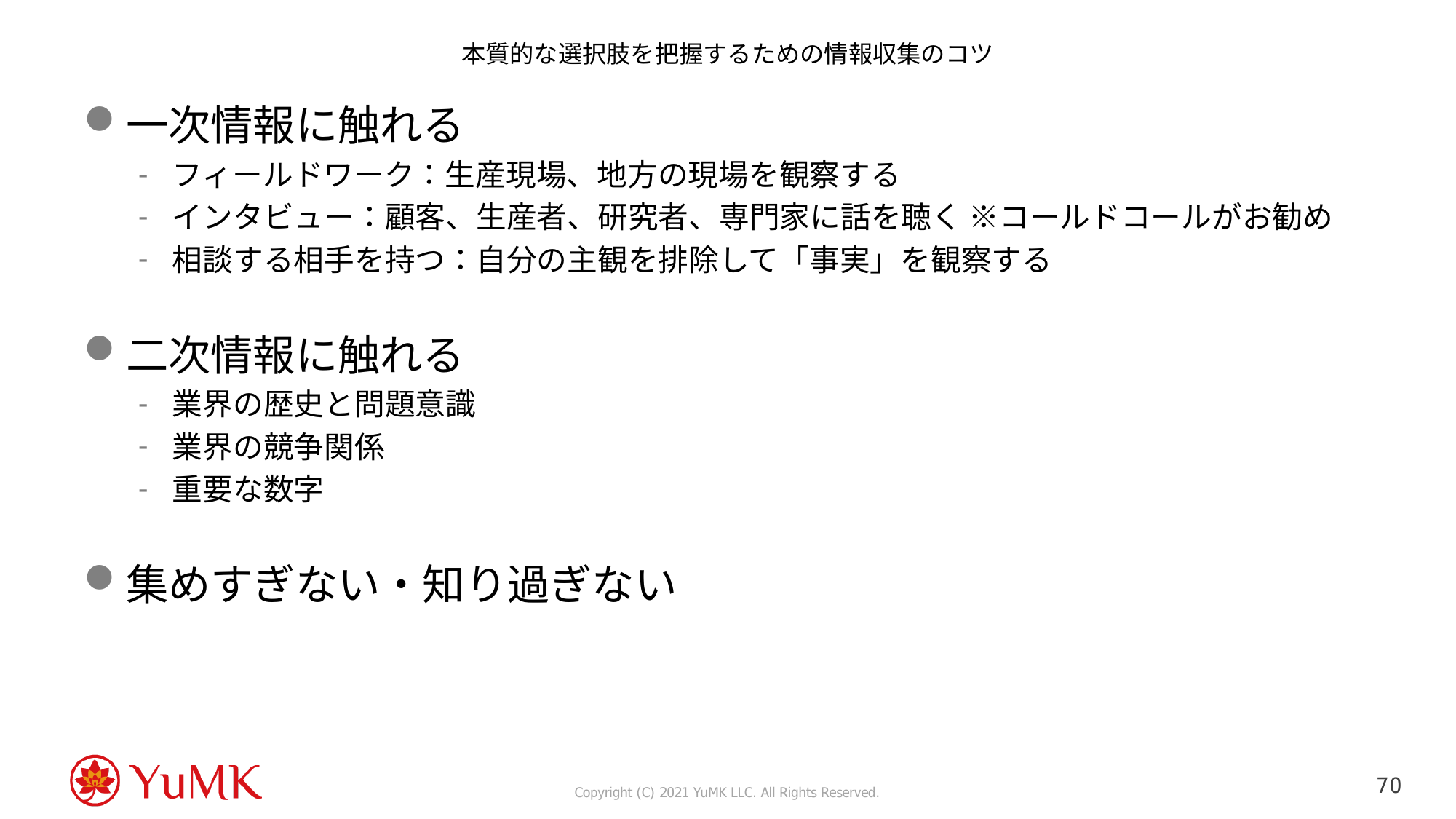

# 本質的な選択肢を把握するための情報収集のコツ
一次情報に触れる
フィールドワーク：生産現場、地方の現場を観察する
インタビュー：顧客、生産者、研究者、専門家に話を聴く ※コールドコールがお勧め
相談する相手を持つ：自分の主観を排除して「事実」を観察する

二次情報に触れる
業界の歴史と問題意識
業界の競争関係
重要な数字

集めすぎない・知り過ぎない
70